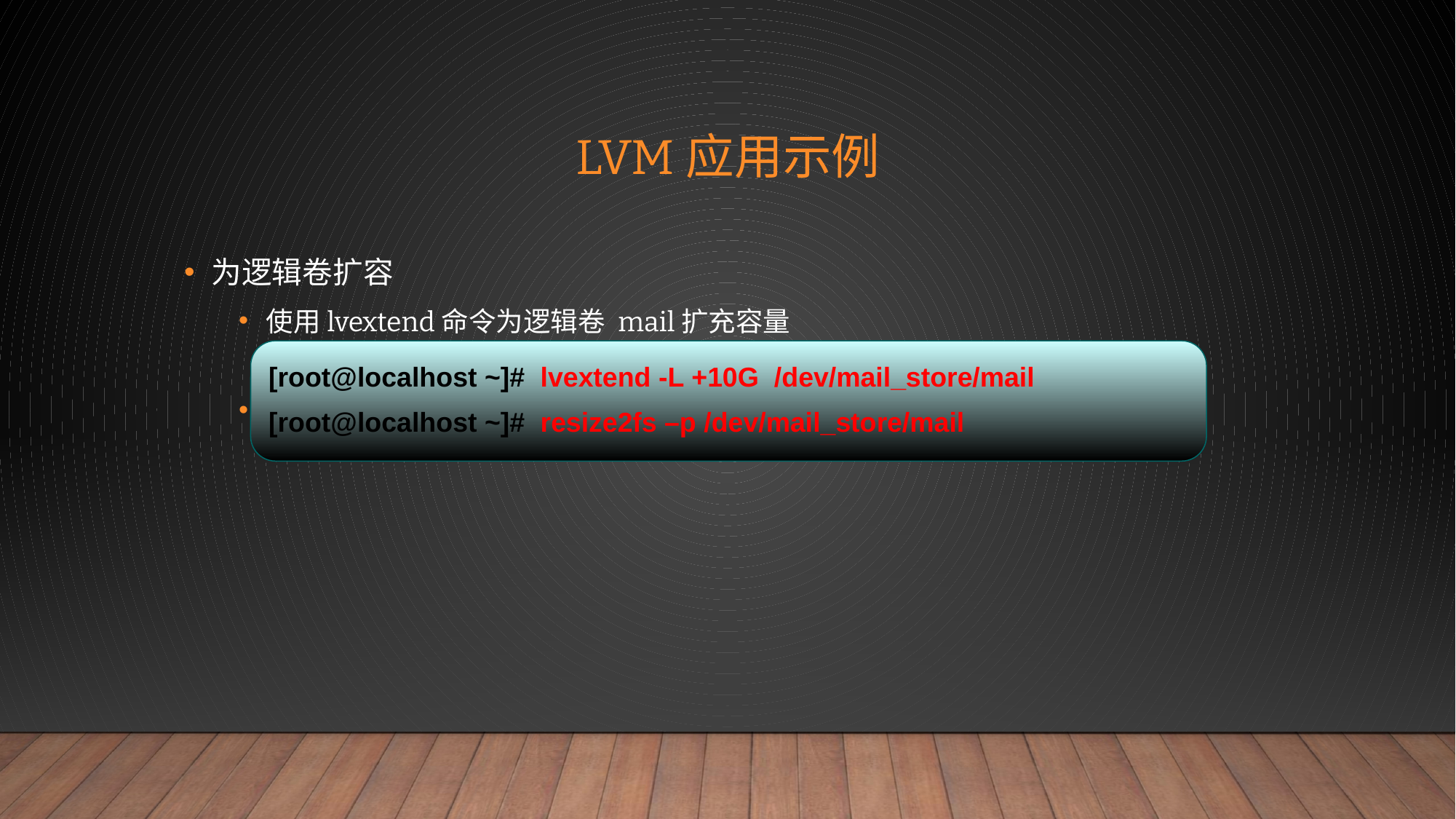

89
# LVM应用示例
为逻辑卷扩容
使用lvextend命令为逻辑卷 mail扩充容量
 从卷组 mail_store 上再划出10GB给逻辑卷mail
使用resize2fs命令更新系统识别的文件系统大小

[root@localhost ~]#  lvextend -L +10G  /dev/mail_store/mail
[root@localhost ~]#  resize2fs –p /dev/mail_store/mail